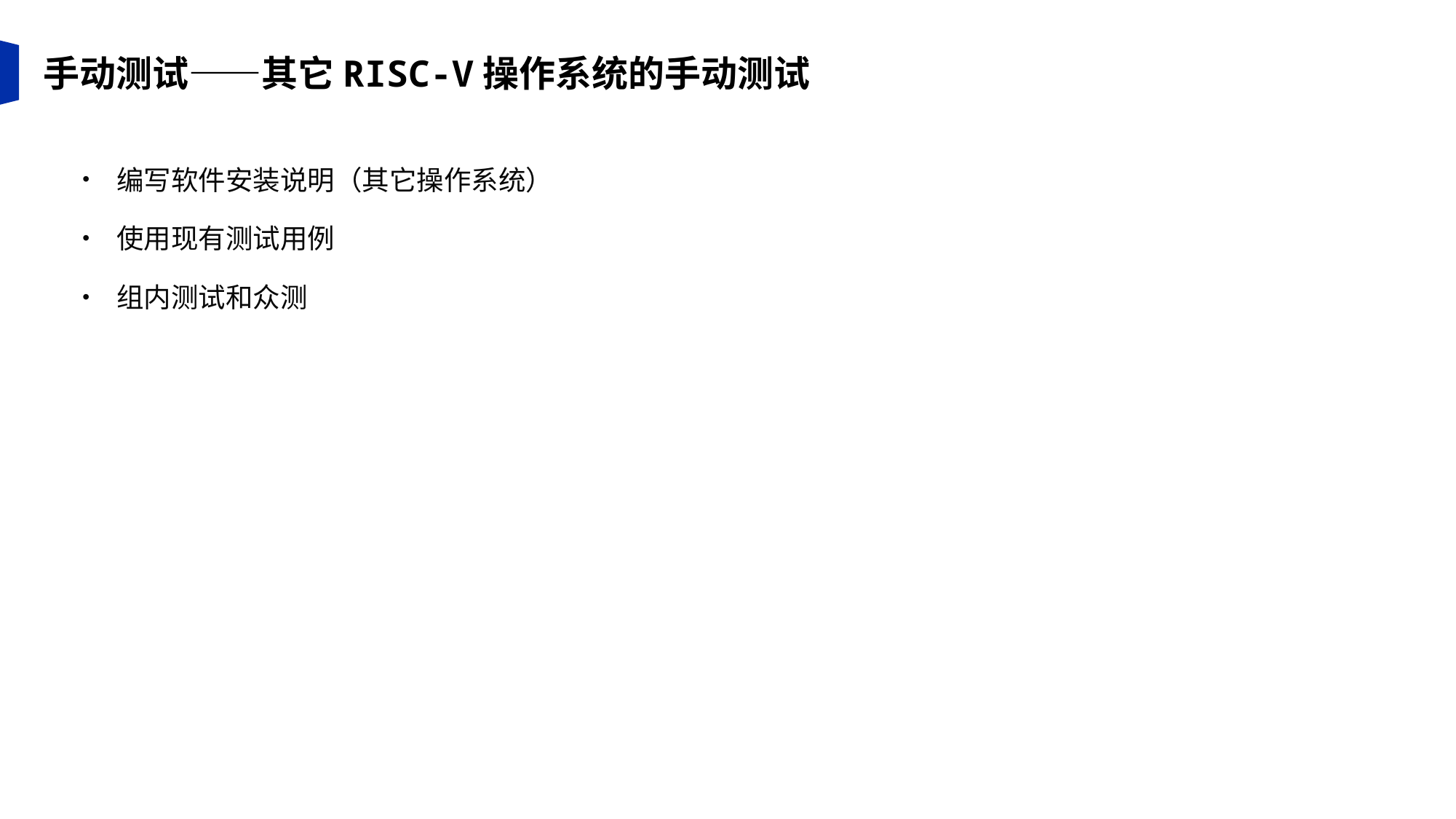

手动测试——其它RISC-V操作系统的手动测试

编写软件安装说明（其它操作系统）
使用现有测试用例
组内测试和众测